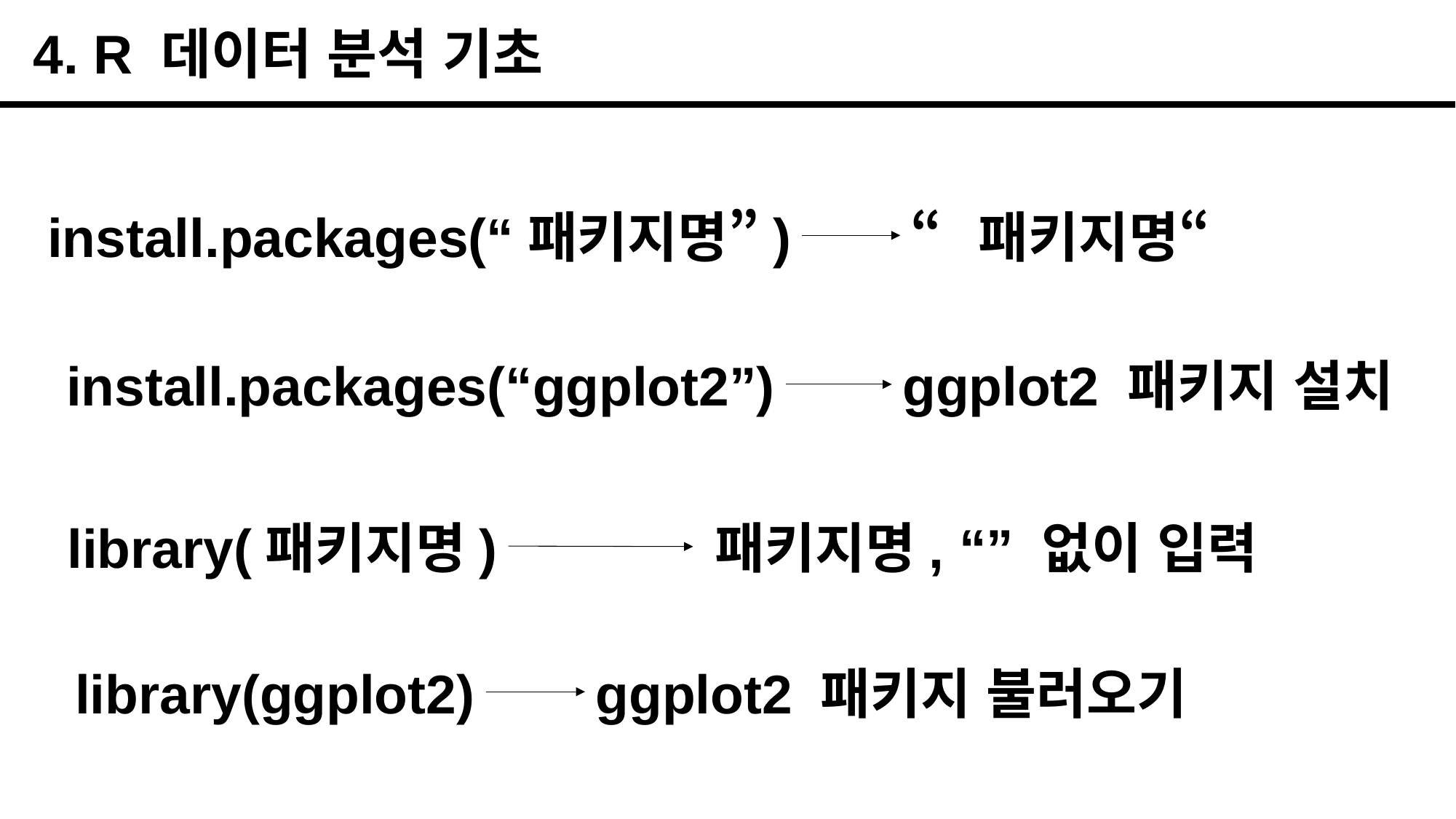

4. R 데이터 분석 기초
“패키지명“
install.packages(“패키지명”)
ggplot2 패키지 설치
install.packages(“ggplot2”)
library(패키지명)
패키지명, “” 없이 입력
library(ggplot2)
ggplot2 패키지 불러오기